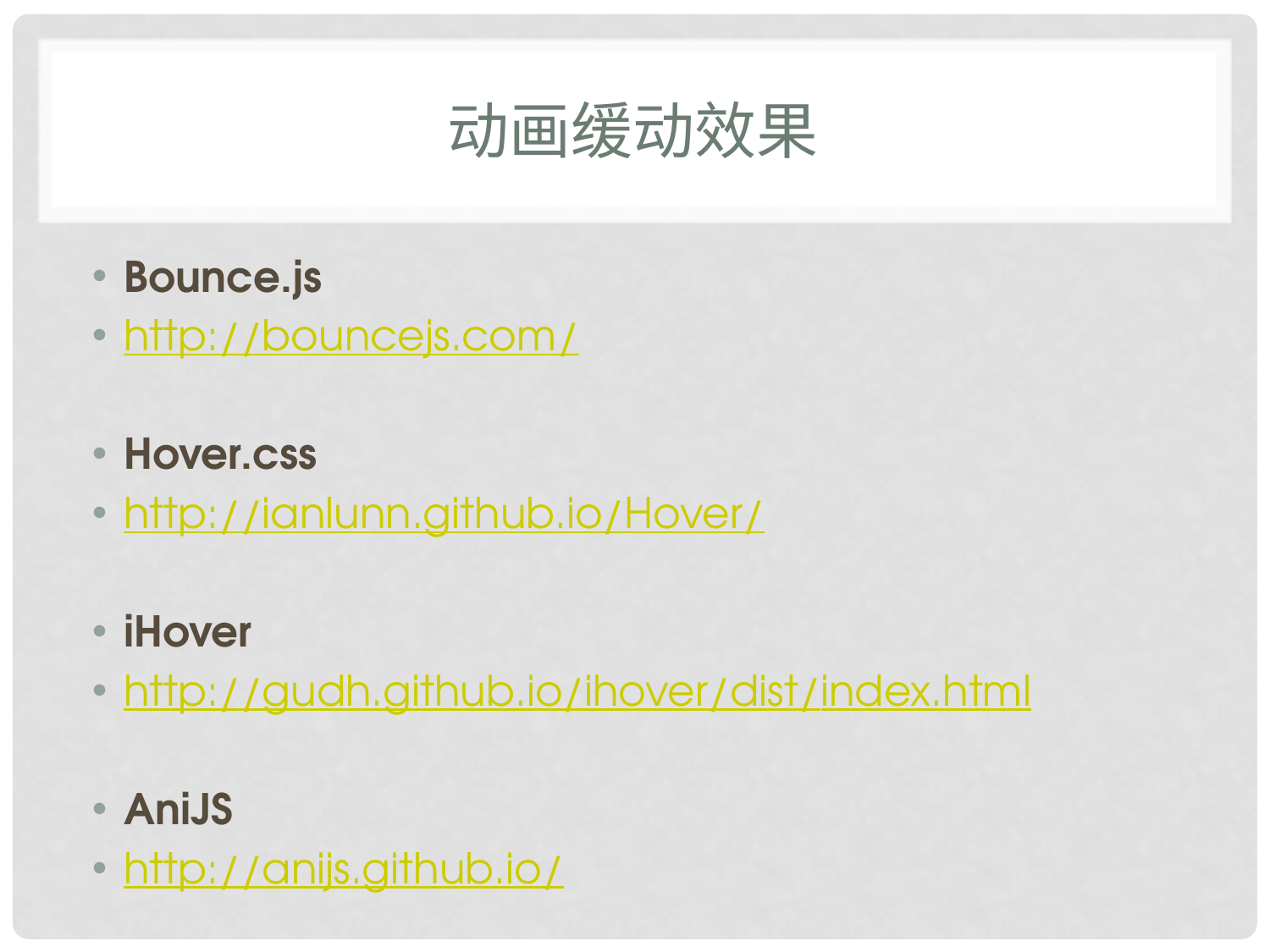

# 动画缓动效果
Bounce.js
http://bouncejs.com/

Hover.css
http://ianlunn.github.io/Hover/

iHover
http://gudh.github.io/ihover/dist/index.html

AniJS
http://anijs.github.io/